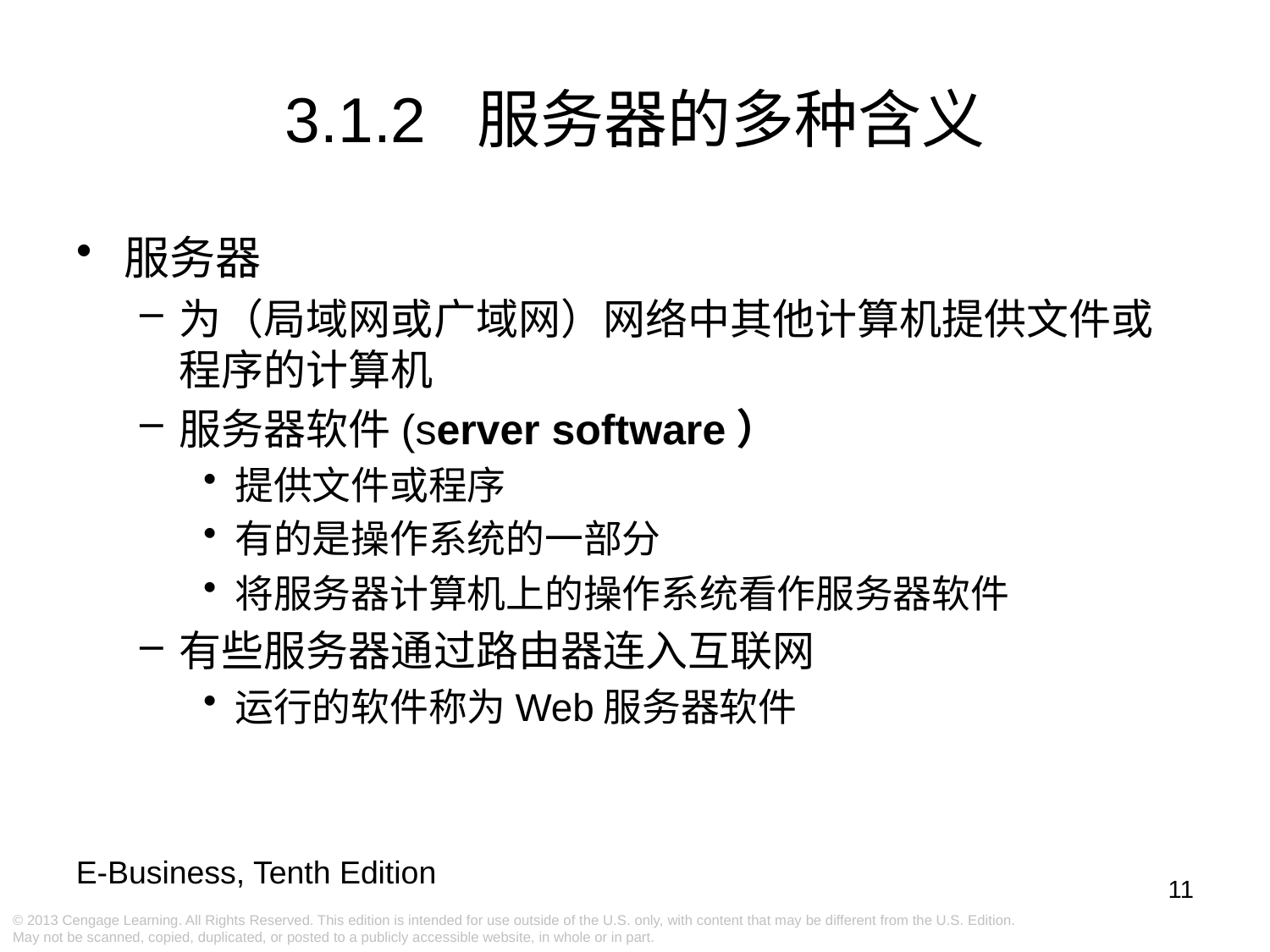

3.1.2  服务器的多种含义
服务器
为（局域网或广域网）网络中其他计算机提供文件或程序的计算机
服务器软件(server software）
提供文件或程序
有的是操作系统的一部分
将服务器计算机上的操作系统看作服务器软件
有些服务器通过路由器连入互联网
运行的软件称为Web服务器软件
11